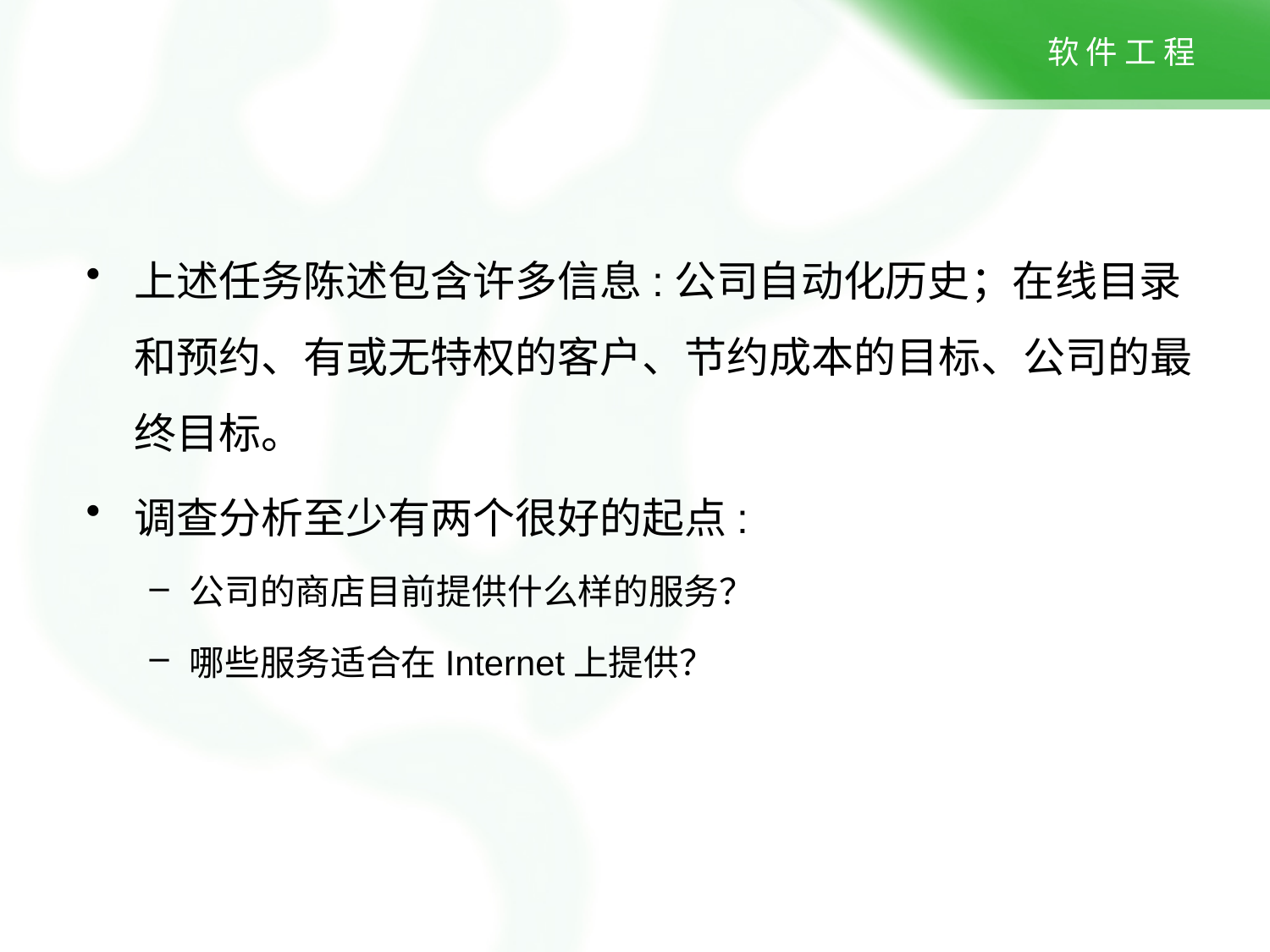

#
上述任务陈述包含许多信息:公司自动化历史；在线目录和预约、有或无特权的客户、节约成本的目标、公司的最终目标。
调查分析至少有两个很好的起点:
公司的商店目前提供什么样的服务？
哪些服务适合在Internet上提供？